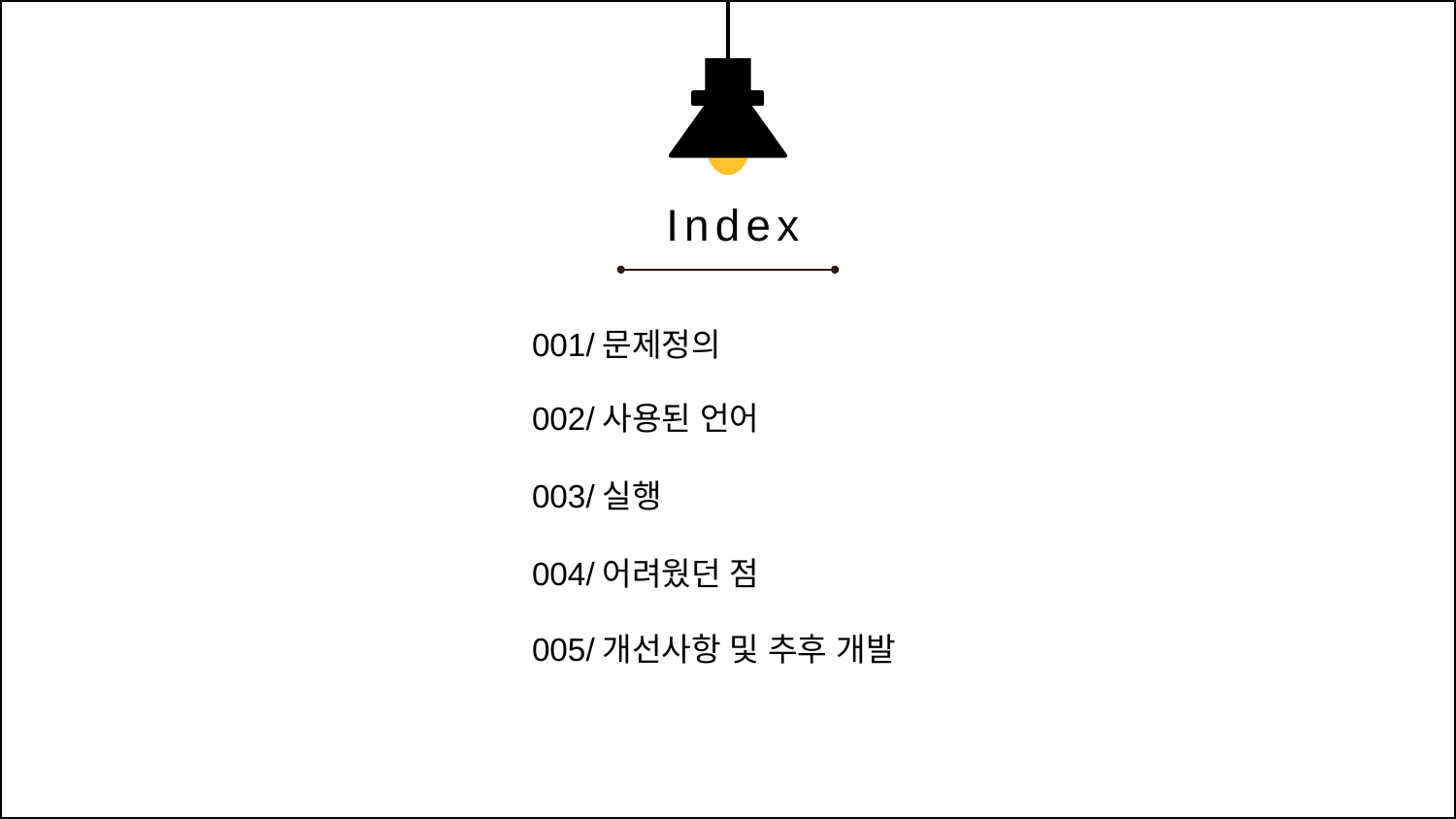

Index
001/문제정의
002/사용된 언어
003/실행
004/어려웠던 점
005/개선사항 및 추후 개발